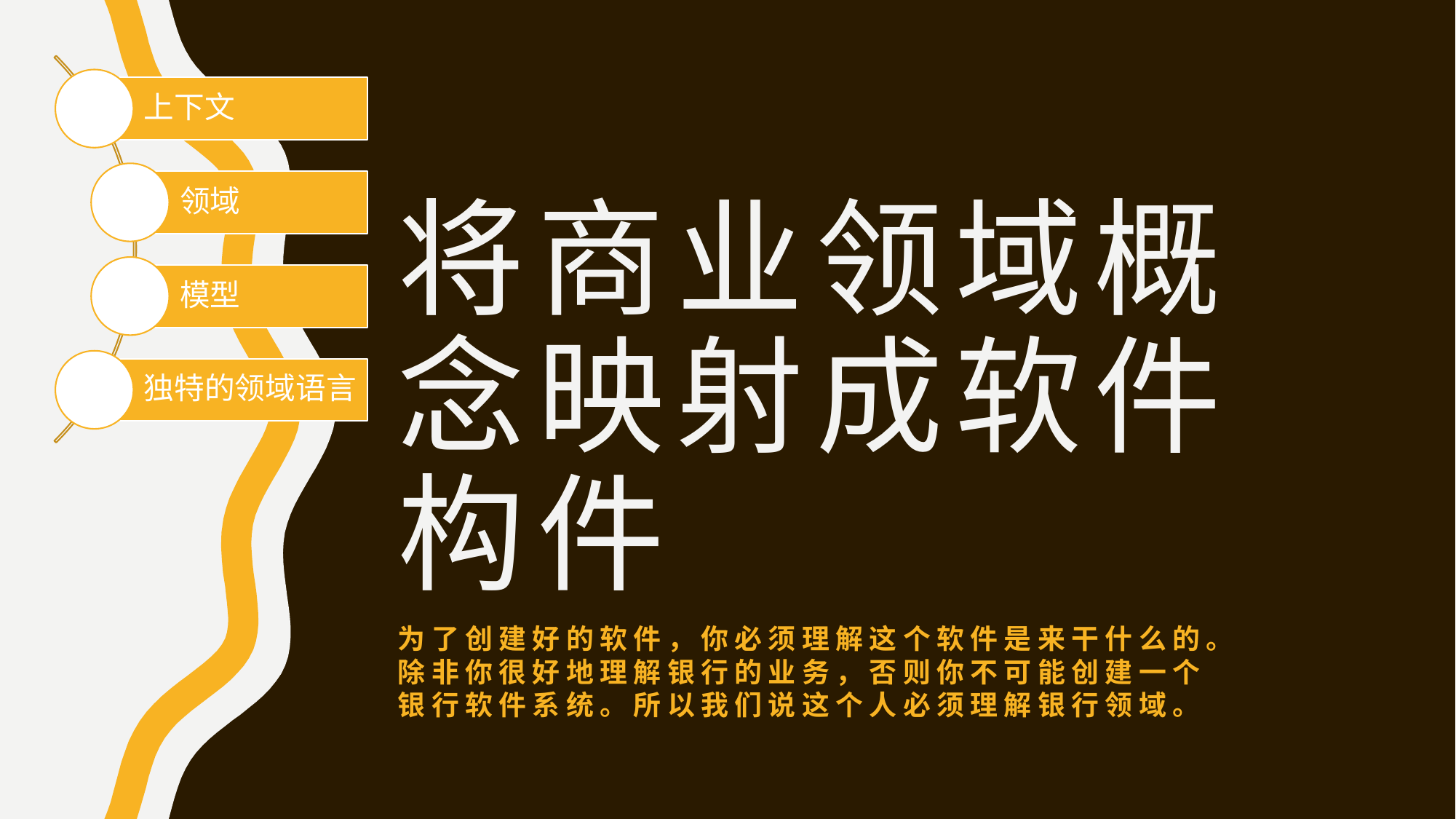

上下文
领域
模型
独特的领域语言
# 将商业领域概念映射成软件构件
为了创建好的软件，你必须理解这个软件是来干什么的。除非你很好地理解银行的业务，否则你不可能创建一个银行软件系统。所以我们说这个人必须理解银行领域。